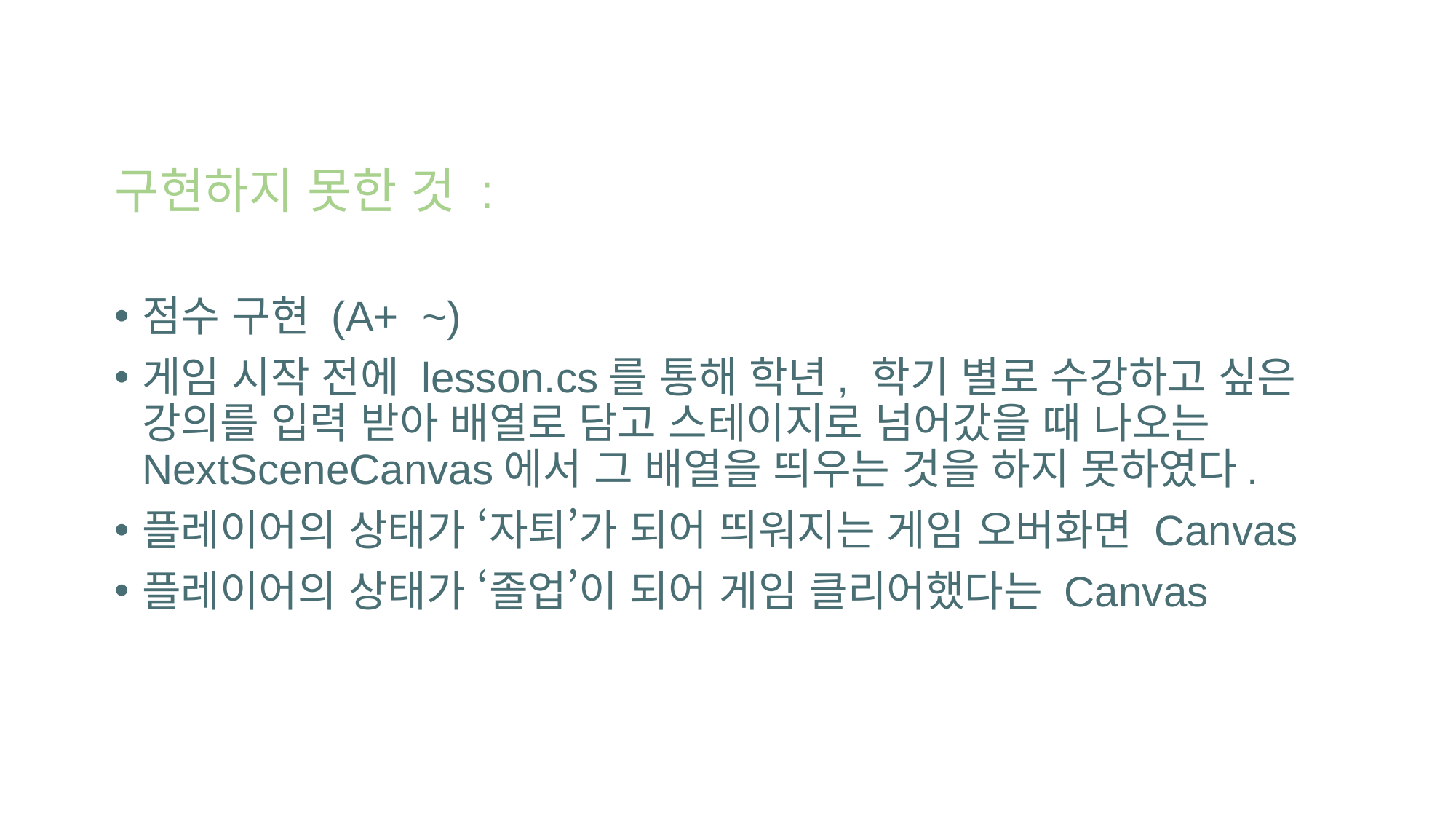

구현하지 못한 것 :

점수 구현 (A+  ~)
게임 시작 전에 lesson.cs를 통해 학년, 학기 별로 수강하고 싶은 강의를 입력 받아 배열로 담고 스테이지로 넘어갔을 때 나오는 NextSceneCanvas에서 그 배열을 띄우는 것을 하지 못하였다.
플레이어의 상태가 ‘자퇴’가 되어 띄워지는 게임 오버화면 Canvas
플레이어의 상태가 ‘졸업’이 되어 게임 클리어했다는 Canvas